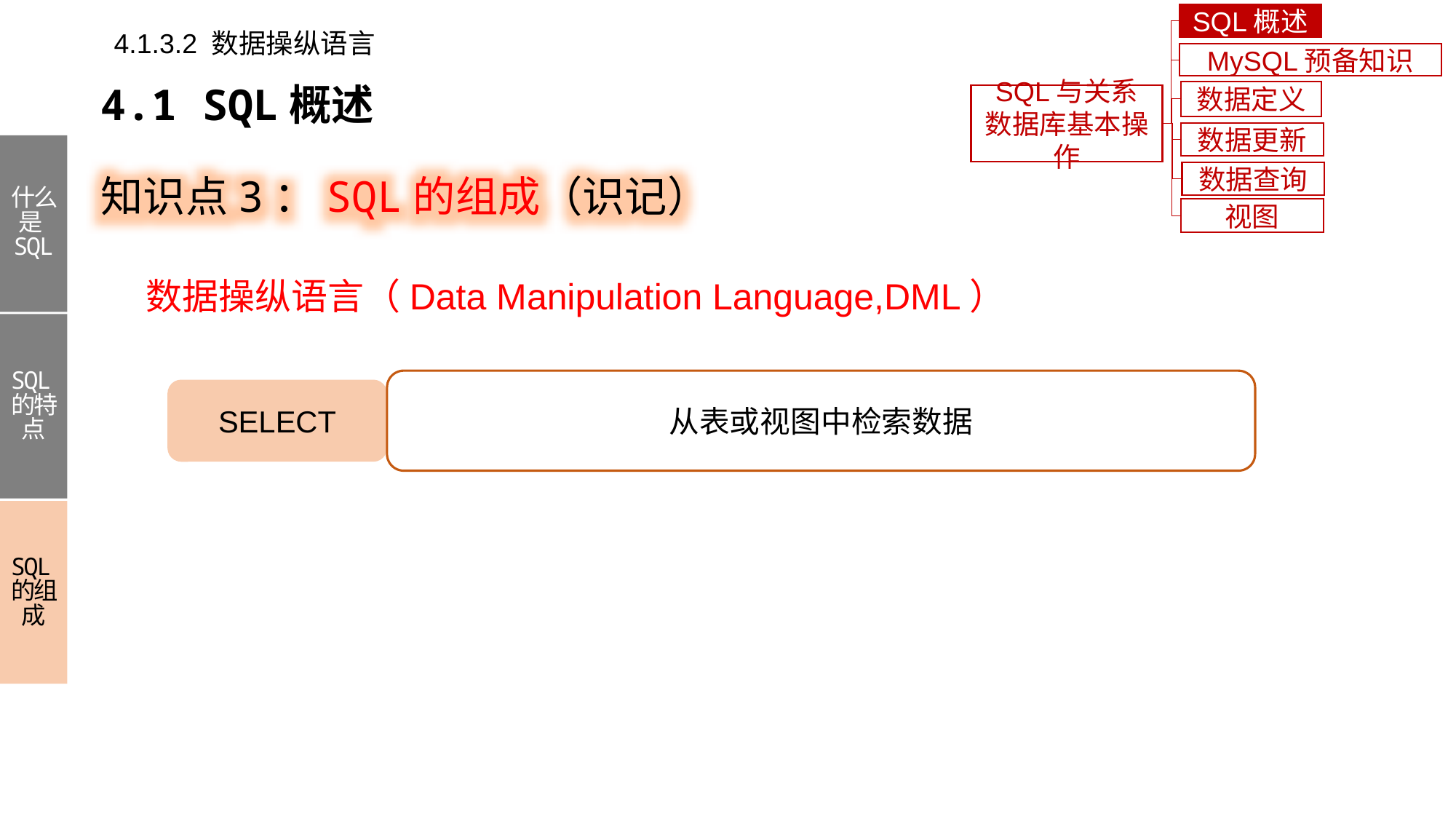

SQL概述
4.1.3.2 数据操纵语言
MySQL预备知识
4.1 SQL概述
数据定义
SQL与关系数据库基本操作
数据更新
知识点3：SQL的组成（识记）
什么是SQL
SQL的特点
SQL的组成
数据查询
视图
数据操纵语言（Data Manipulation Language,DML）
从表或视图中检索数据
SELECT